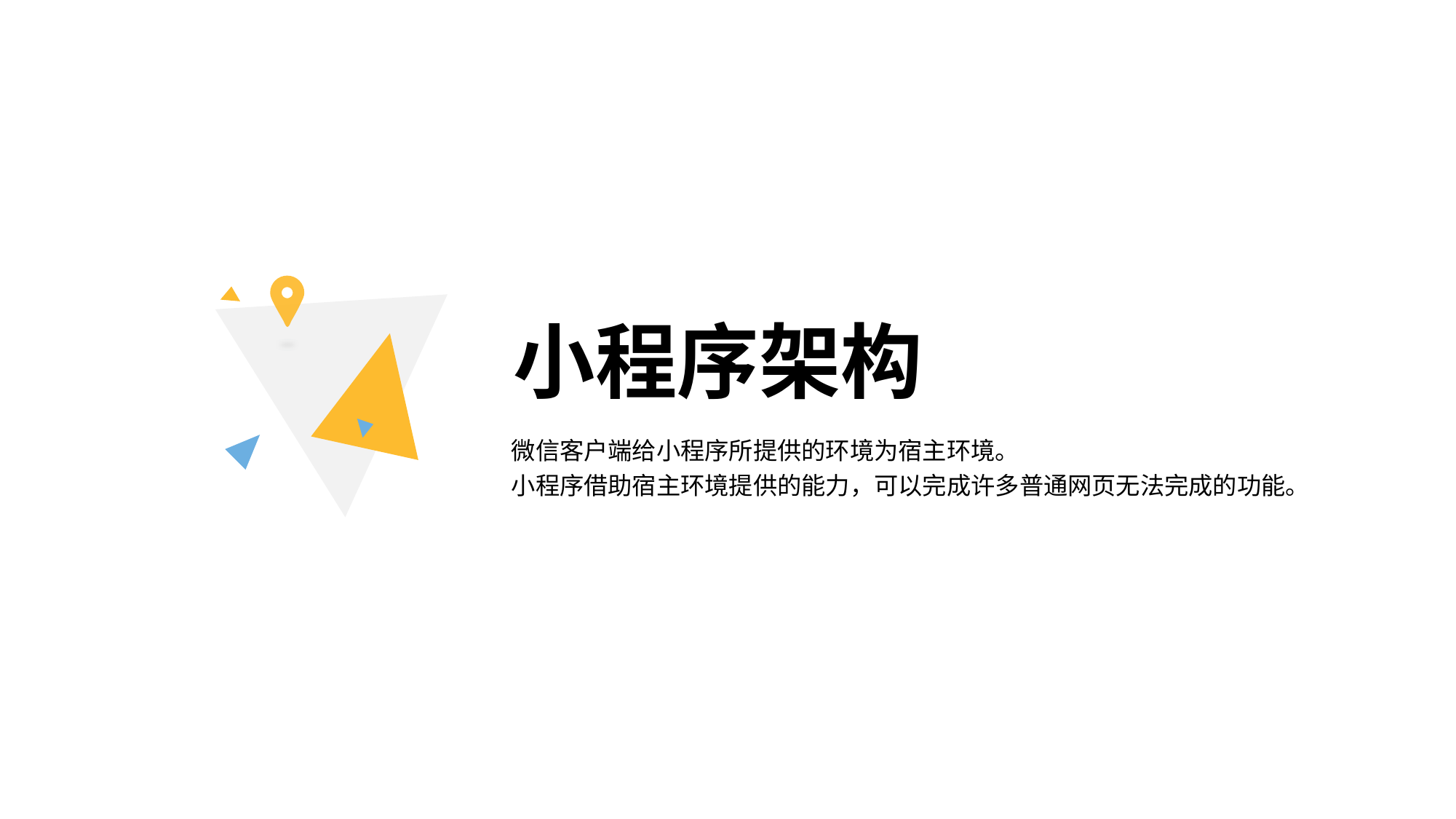

小程序架构

微信客户端给小程序所提供的环境为宿主环境。
小程序借助宿主环境提供的能力，可以完成许多普通网页无法完成的功能。